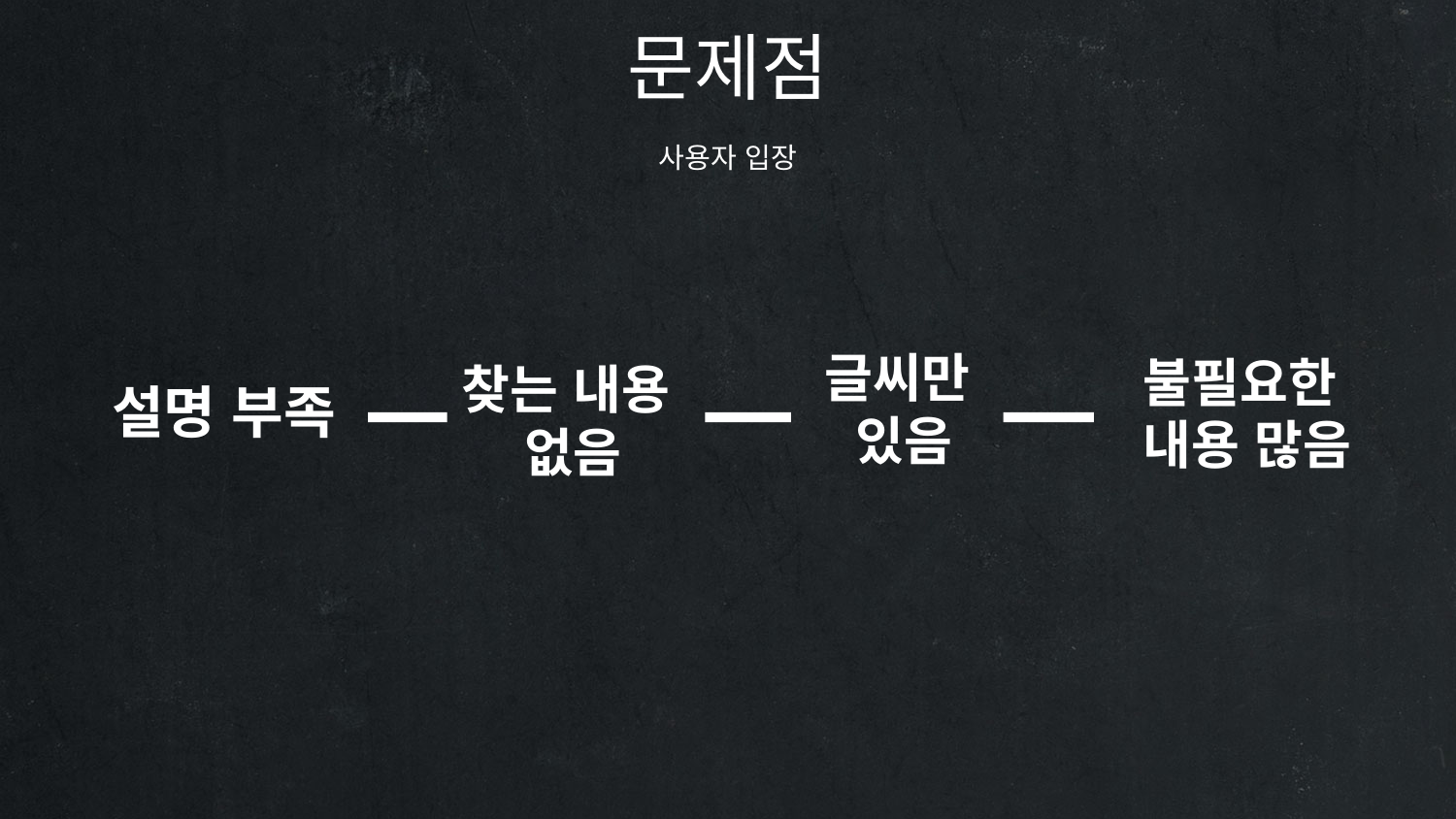

문제점
사용자 입장
글씨만
있음
불필요한
내용 많음
찾는 내용
없음
설명 부족